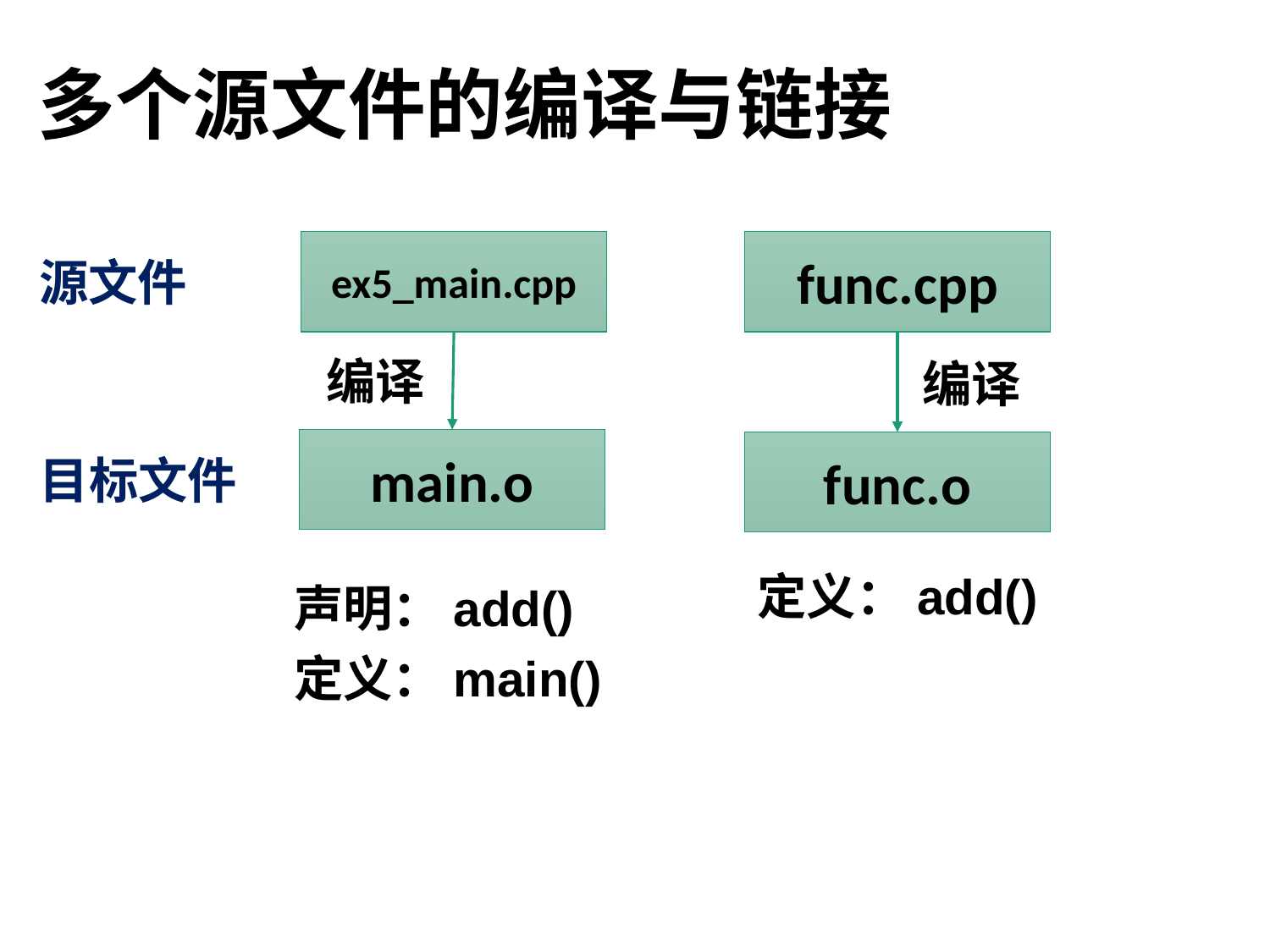

# 多个源文件的编译与链接
ex5_main.cpp
func.cpp
源文件
编译
编译
main.o
func.o
目标文件
声明：add()
定义：main()
定义：add()